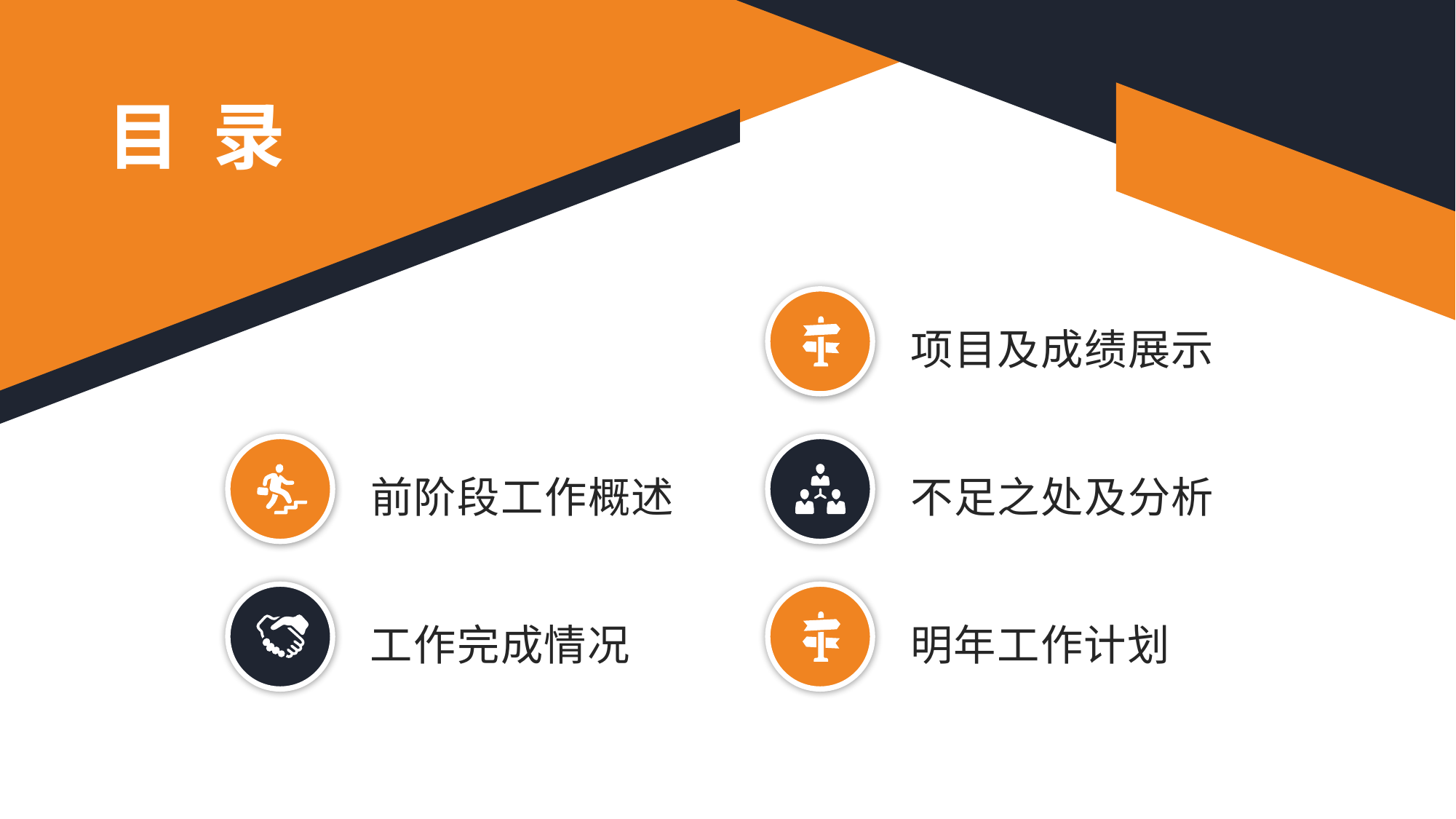

目  录

项目及成绩展示

前阶段工作概述
不足之处及分析

工作完成情况
明年工作计划